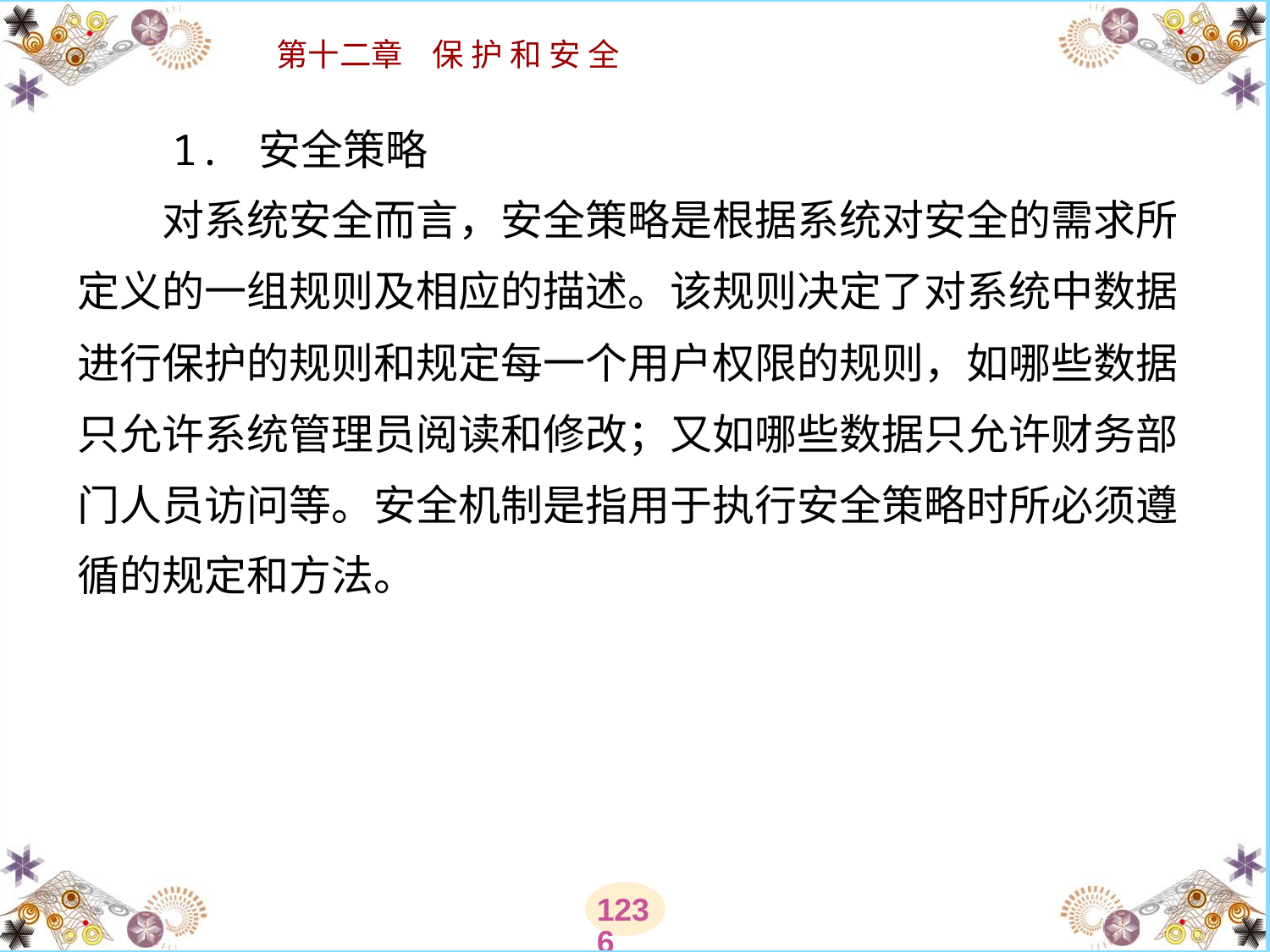

# 1. 安全策略 　　对系统安全而言，安全策略是根据系统对安全的需求所定义的一组规则及相应的描述。该规则决定了对系统中数据进行保护的规则和规定每一个用户权限的规则，如哪些数据只允许系统管理员阅读和修改；又如哪些数据只允许财务部门人员访问等。安全机制是指用于执行安全策略时所必须遵循的规定和方法。